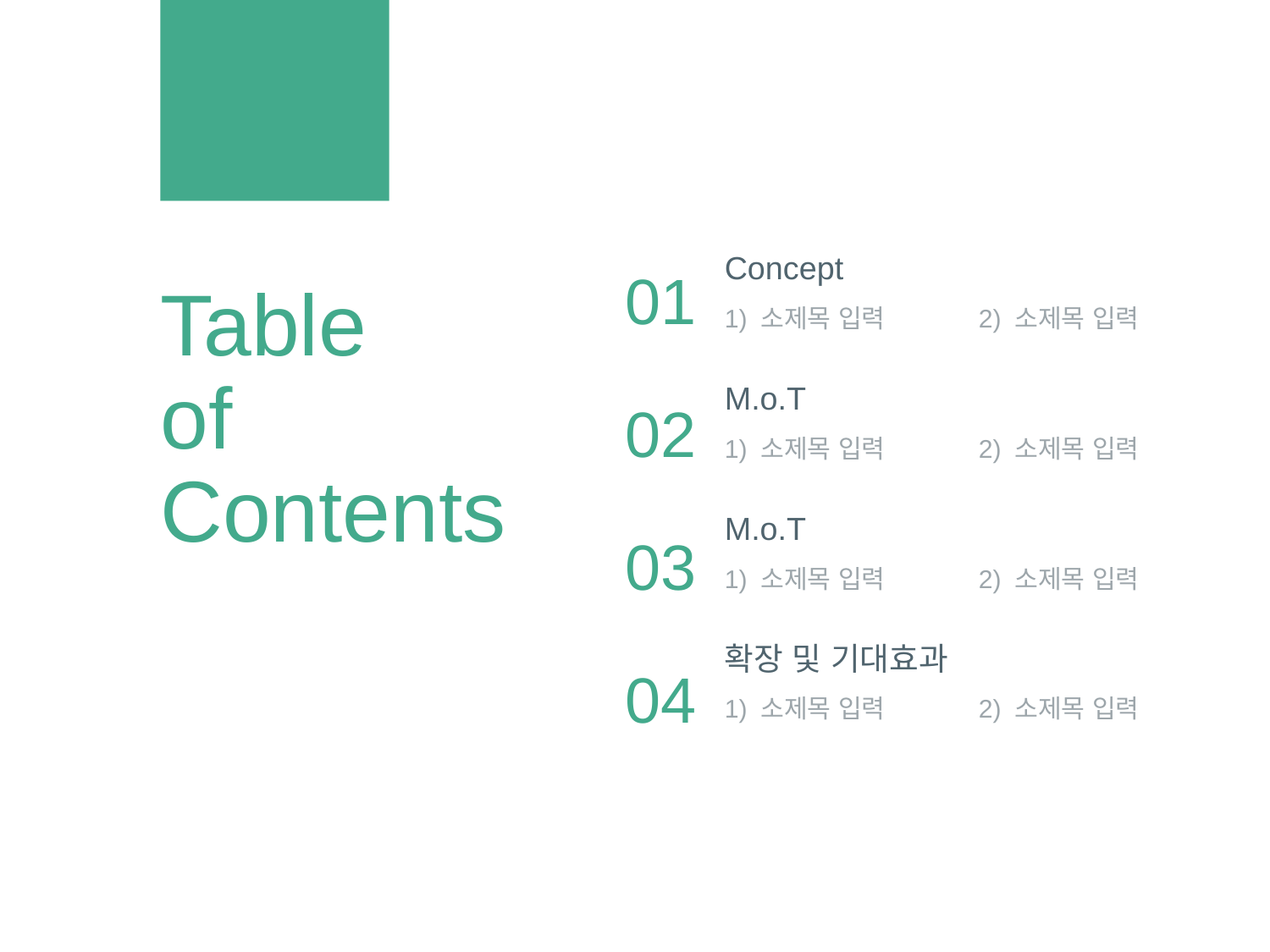

01
02
03
04
# Table of Contents
Concept
1) 소제목 입력 	2) 소제목 입력
M.o.T
1) 소제목 입력 	2) 소제목 입력
M.o.T
1) 소제목 입력 	2) 소제목 입력
확장 및 기대효과
1) 소제목 입력 	2) 소제목 입력